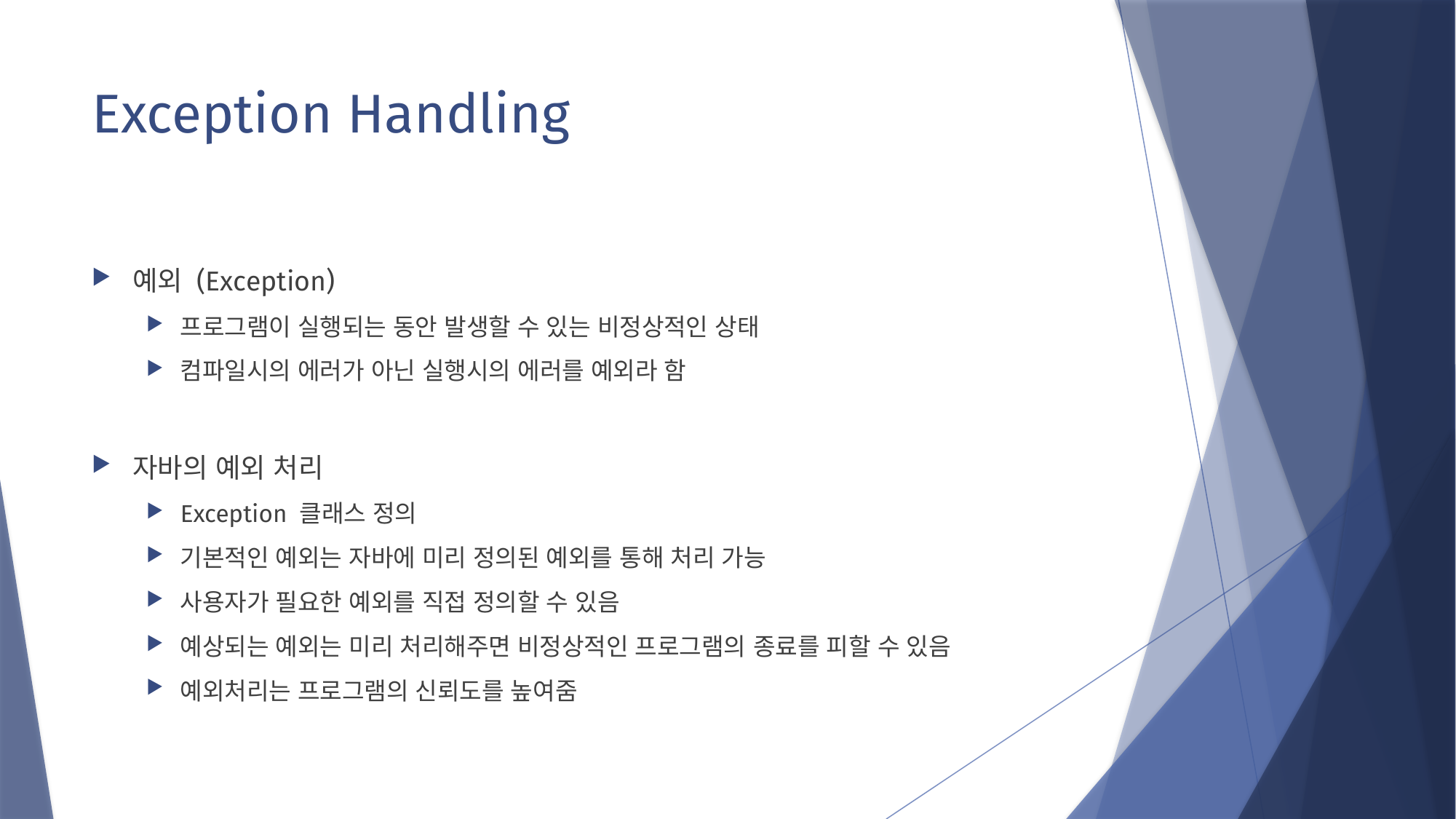

# Exception Handling
예외 (Exception)
프로그램이 실행되는 동안 발생할 수 있는 비정상적인 상태
컴파일시의 에러가 아닌 실행시의 에러를 예외라 함

자바의 예외 처리
Exception 클래스 정의
기본적인 예외는 자바에 미리 정의된 예외를 통해 처리 가능
사용자가 필요한 예외를 직접 정의할 수 있음
예상되는 예외는 미리 처리해주면 비정상적인 프로그램의 종료를 피할 수 있음
예외처리는 프로그램의 신뢰도를 높여줌